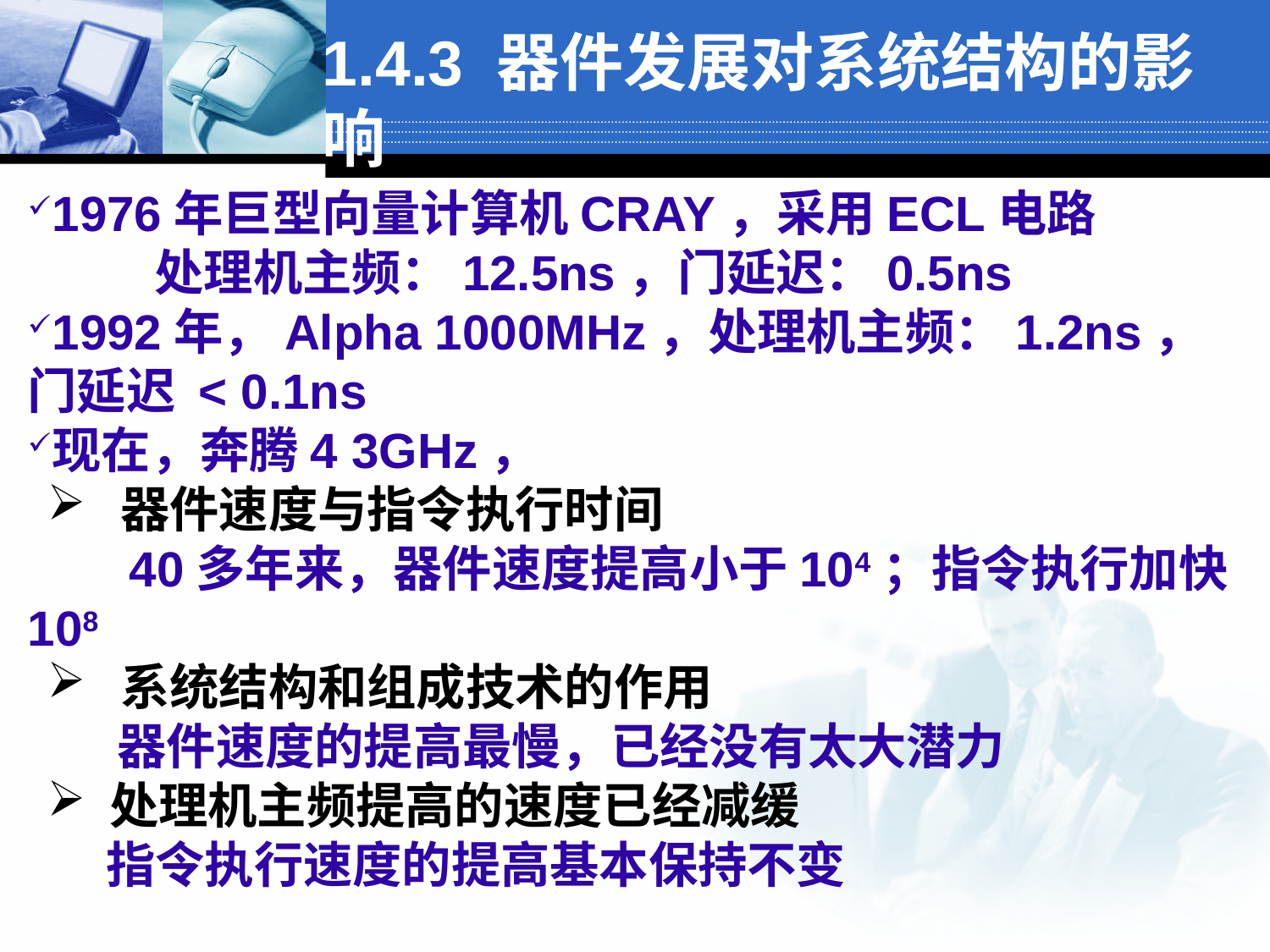

1.4.3 器件发展对系统结构的影响
1976年巨型向量计算机CRAY，采用ECL电路
	处理机主频：12.5ns，门延迟：0.5ns
1992年，Alpha 1000MHz，处理机主频：1.2ns，门延迟 < 0.1ns
现在，奔腾4 3GHz，
  器件速度与指令执行时间
        40多年来，器件速度提高小于104；指令执行加快108
  系统结构和组成技术的作用
        器件速度的提高最慢，已经没有太大潜力
 处理机主频提高的速度已经减缓
       指令执行速度的提高基本保持不变